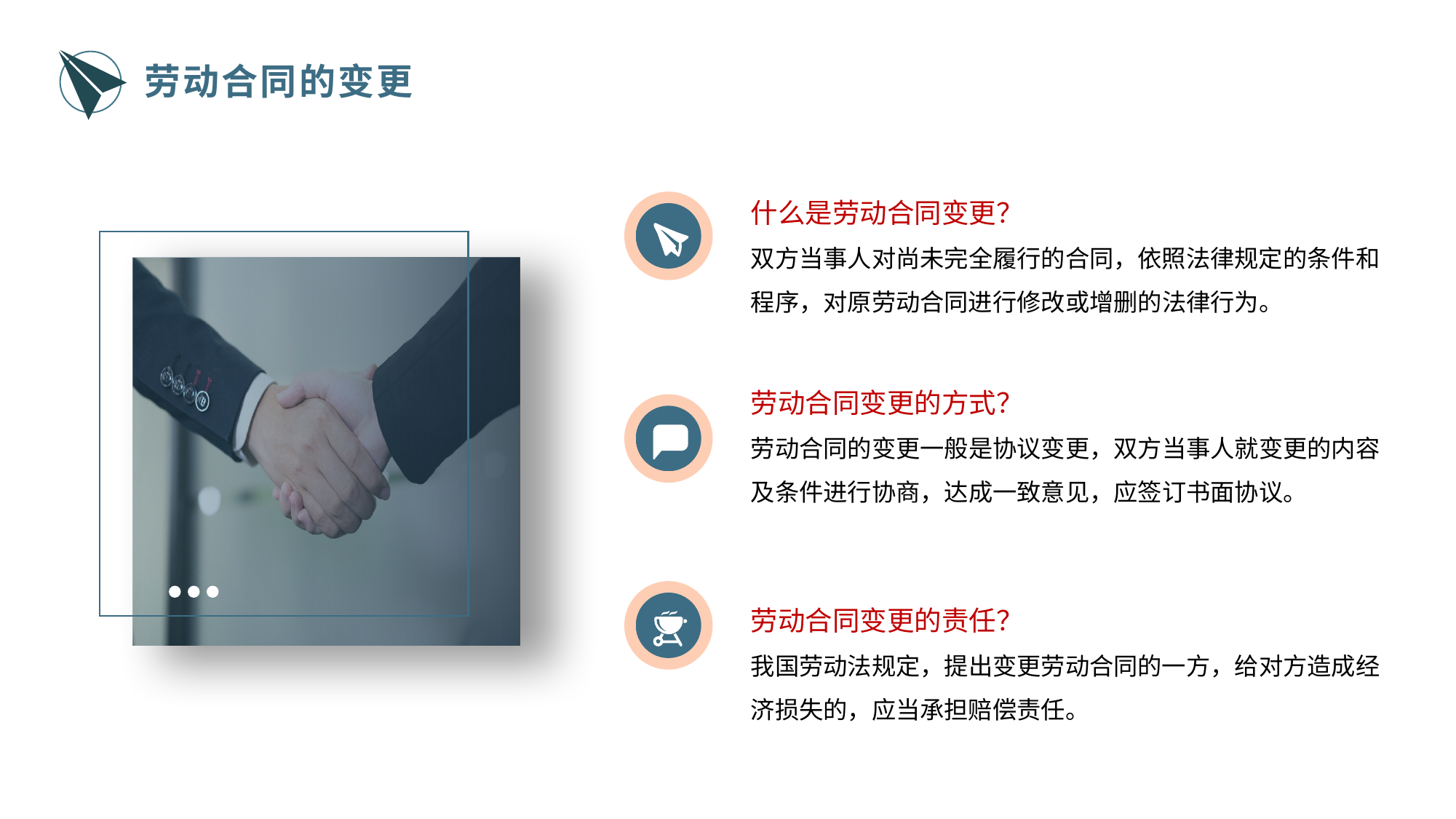

劳动合同的变更
什么是劳动合同变更？
双方当事人对尚未完全履行的合同，依照法律规定的条件和程序，对原劳动合同进行修改或增删的法律行为。

劳动合同变更的方式？
劳动合同的变更一般是协议变更，双方当事人就变更的内容及条件进行协商，达成一致意见，应签订书面协议。

劳动合同变更的责任？
我国劳动法规定，提出变更劳动合同的一方，给对方造成经济损失的，应当承担赔偿责任。